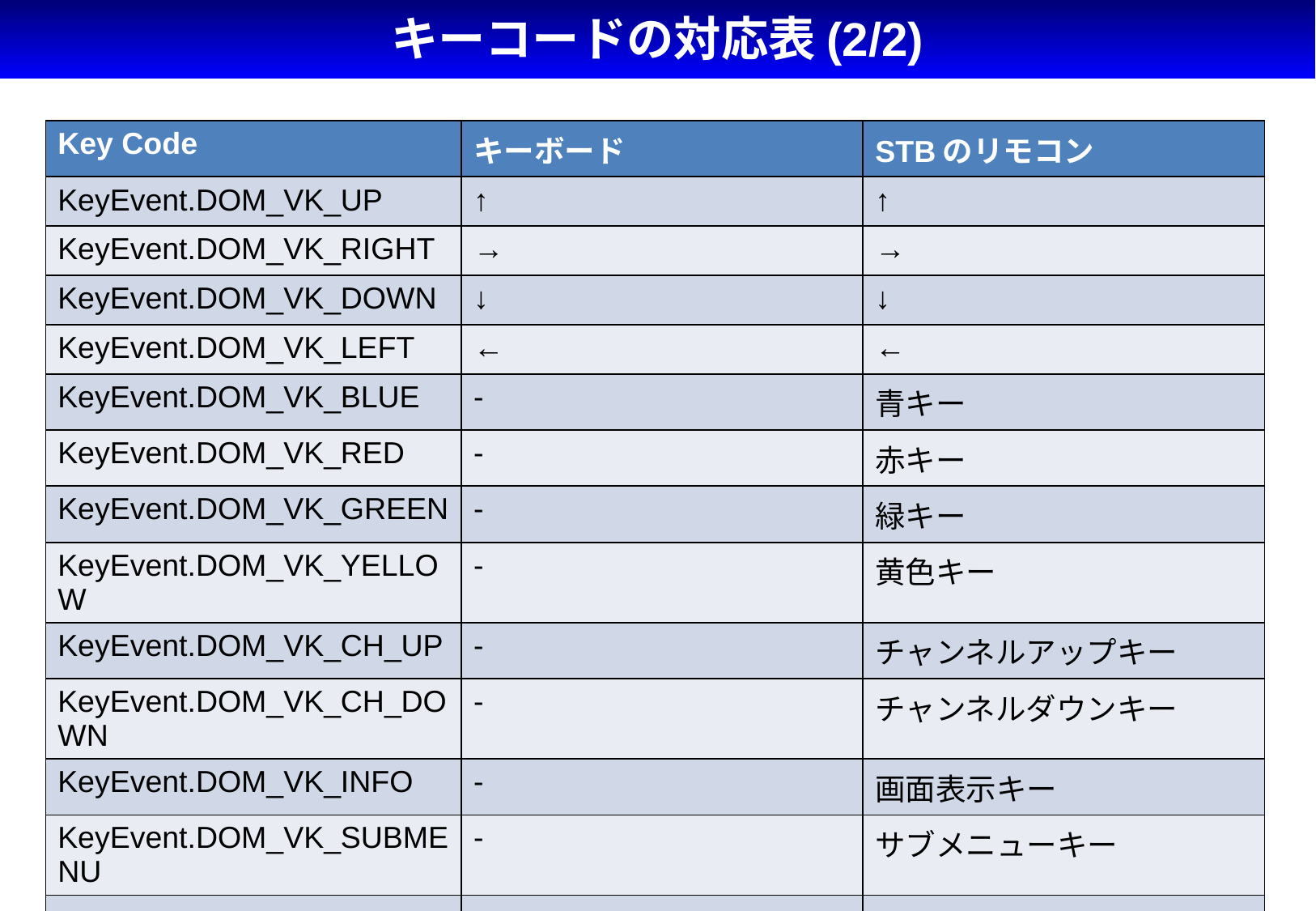

# キーコードの対応表(2/2)
| Key Code | キーボード | STBのリモコン |
| --- | --- | --- |
| KeyEvent.DOM\_VK\_UP | ↑ | ↑ |
| KeyEvent.DOM\_VK\_RIGHT | → | → |
| KeyEvent.DOM\_VK\_DOWN | ↓ | ↓ |
| KeyEvent.DOM\_VK\_LEFT | ← | ← |
| KeyEvent.DOM\_VK\_BLUE | - | 青キー |
| KeyEvent.DOM\_VK\_RED | - | 赤キー |
| KeyEvent.DOM\_VK\_GREEN | - | 緑キー |
| KeyEvent.DOM\_VK\_YELLOW | - | 黄色キー |
| KeyEvent.DOM\_VK\_CH\_UP | - | チャンネルアップキー |
| KeyEvent.DOM\_VK\_CH\_DOWN | - | チャンネルダウンキー |
| KeyEvent.DOM\_VK\_INFO | - | 画面表示キー |
| KeyEvent.DOM\_VK\_SUBMENU | - | サブメニューキー |
|  |  |  |